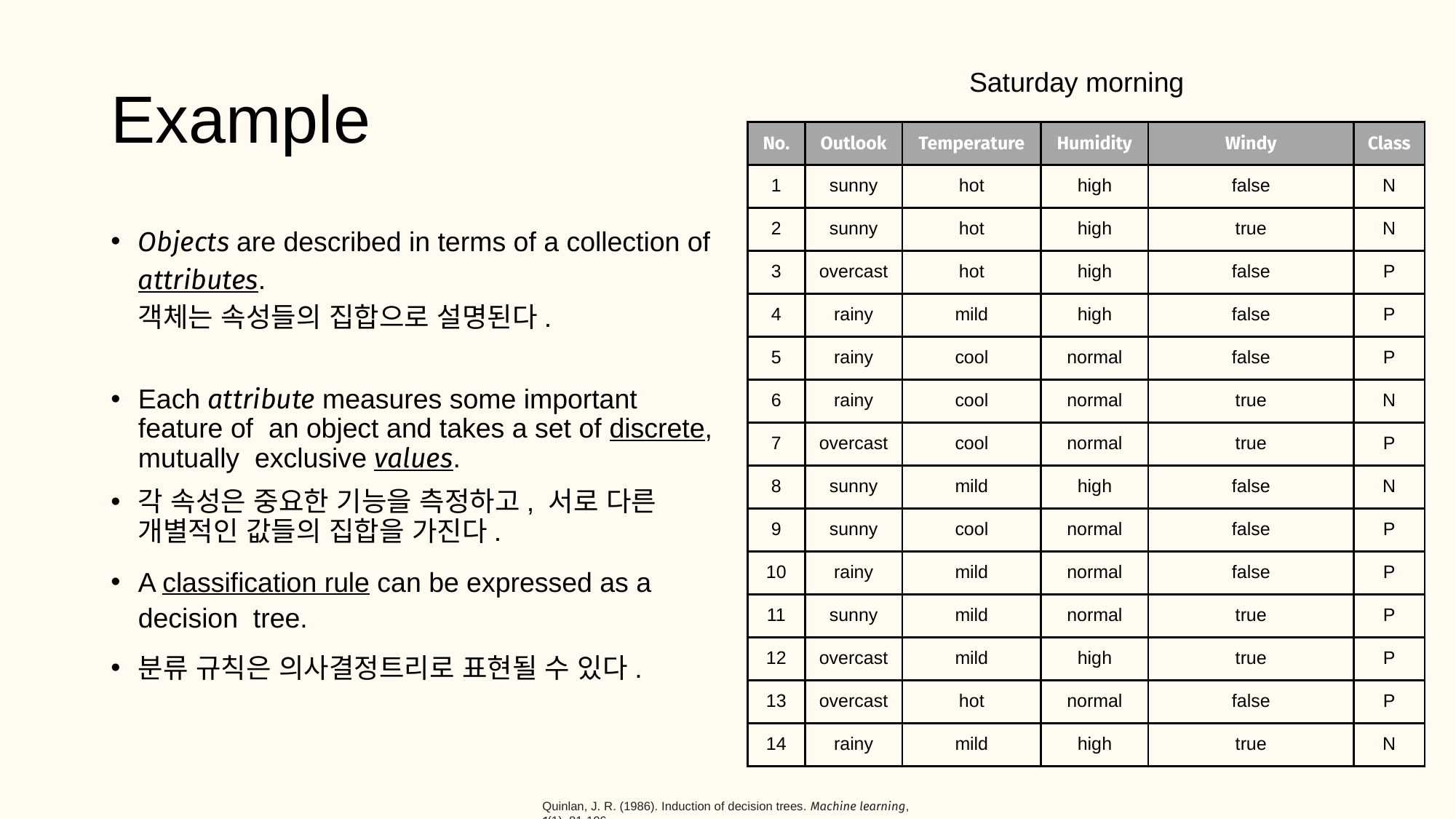

# Saturday morning
Example
Objects are described in terms of a collection of
attributes.
객체는 속성들의 집합으로 설명된다.

Each attribute measures some important feature of  an object and takes a set of discrete, mutually  exclusive values.
각 속성은 중요한 기능을 측정하고, 서로 다른 개별적인 값들의 집합을 가진다.
A classification rule can be expressed as a decision  tree.
분류 규칙은 의사결정트리로 표현될 수 있다.
| No. | Outlook | Temperature | Humidity | Windy | Class |
| --- | --- | --- | --- | --- | --- |
| 1 | sunny | hot | high | false | N |
| 2 | sunny | hot | high | true | N |
| 3 | overcast | hot | high | false | P |
| 4 | rainy | mild | high | false | P |
| 5 | rainy | cool | normal | false | P |
| 6 | rainy | cool | normal | true | N |
| 7 | overcast | cool | normal | true | P |
| 8 | sunny | mild | high | false | N |
| 9 | sunny | cool | normal | false | P |
| 10 | rainy | mild | normal | false | P |
| 11 | sunny | mild | normal | true | P |
| 12 | overcast | mild | high | true | P |
| 13 | overcast | hot | normal | false | P |
| 14 | rainy | mild | high | true | N |
Quinlan, J. R. (1986). Induction of decision trees. Machine learning, 1(1), 81-106.